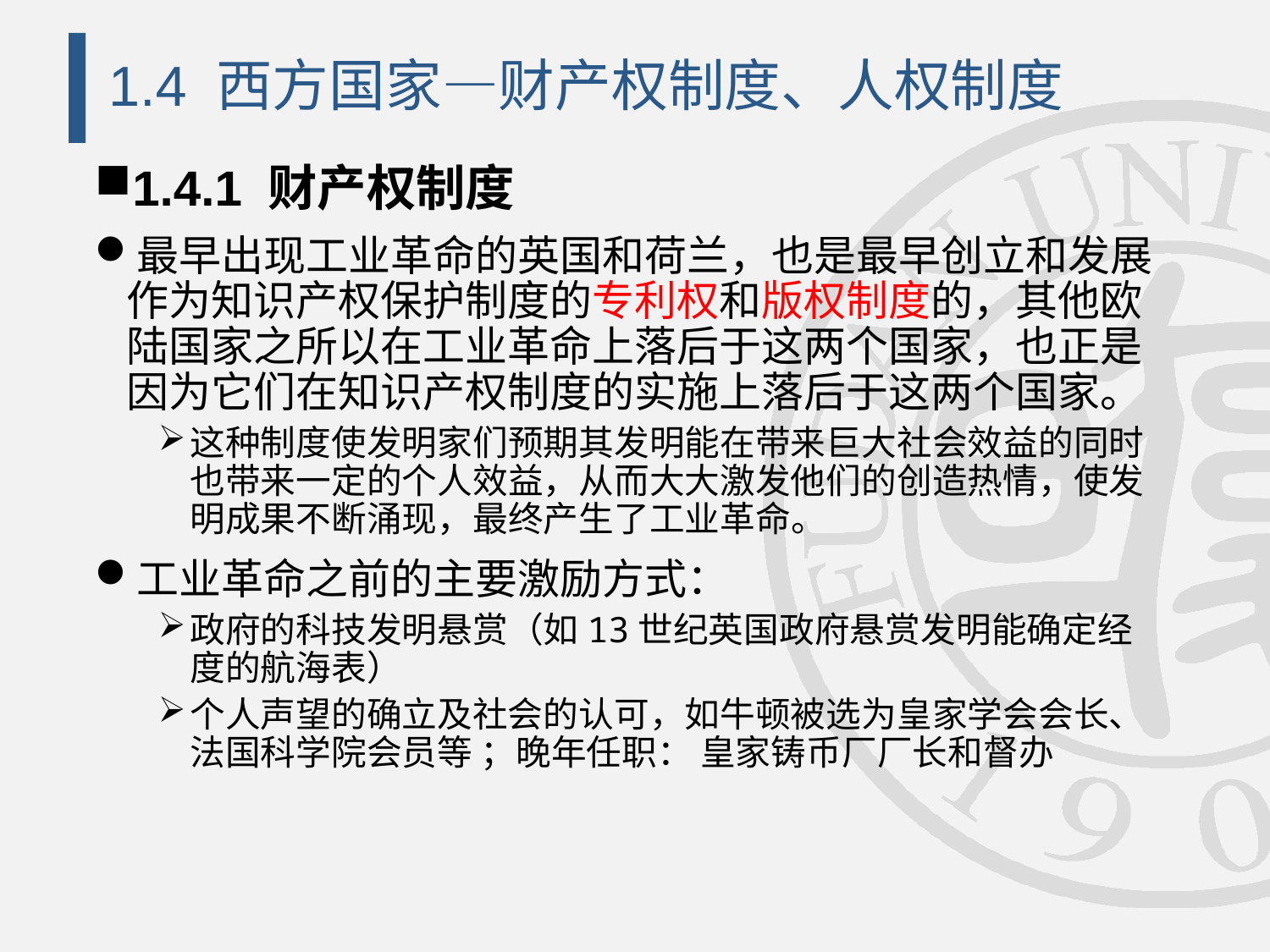

# 1.4 西方国家—财产权制度、人权制度
1.4.1 财产权制度
最早出现工业革命的英国和荷兰，也是最早创立和发展作为知识产权保护制度的专利权和版权制度的，其他欧陆国家之所以在工业革命上落后于这两个国家，也正是因为它们在知识产权制度的实施上落后于这两个国家。
这种制度使发明家们预期其发明能在带来巨大社会效益的同时也带来一定的个人效益，从而大大激发他们的创造热情，使发明成果不断涌现，最终产生了工业革命。
工业革命之前的主要激励方式：
政府的科技发明悬赏（如13世纪英国政府悬赏发明能确定经度的航海表）
个人声望的确立及社会的认可，如牛顿被选为皇家学会会长、法国科学院会员等 ；晚年任职： 皇家铸币厂厂长和督办